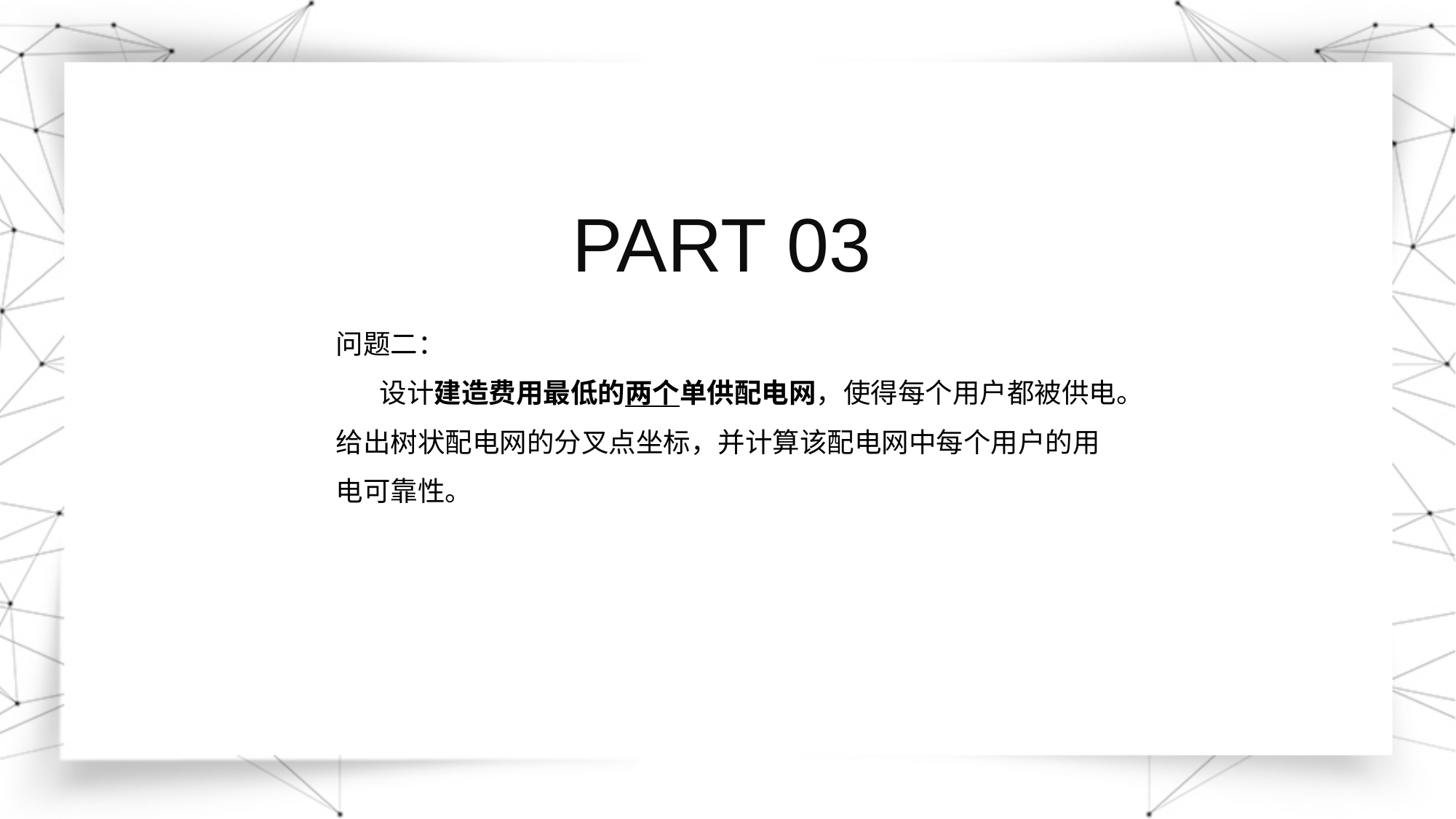

PART 03
问题二：
      设计建造费用最低的两个单供配电网，使得每个用户都被供电。给出树状配电网的分叉点坐标，并计算该配电网中每个用户的用电可靠性。